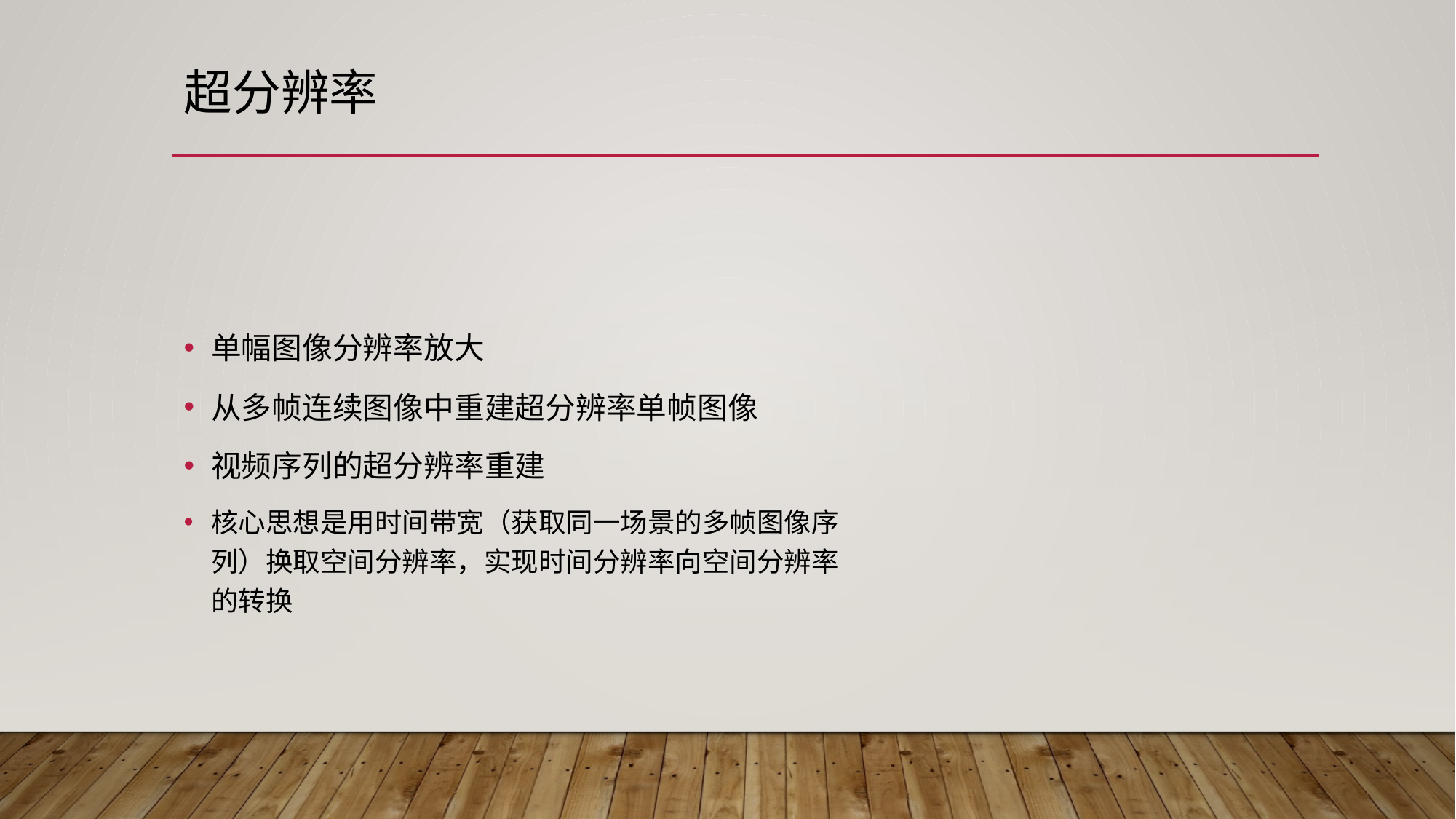

# 超分辨率
单幅图像分辨率放大
从多帧连续图像中重建超分辨率单帧图像
视频序列的超分辨率重建
核心思想是用时间带宽（获取同一场景的多帧图像序列）换取空间分辨率，实现时间分辨率向空间分辨率的转换